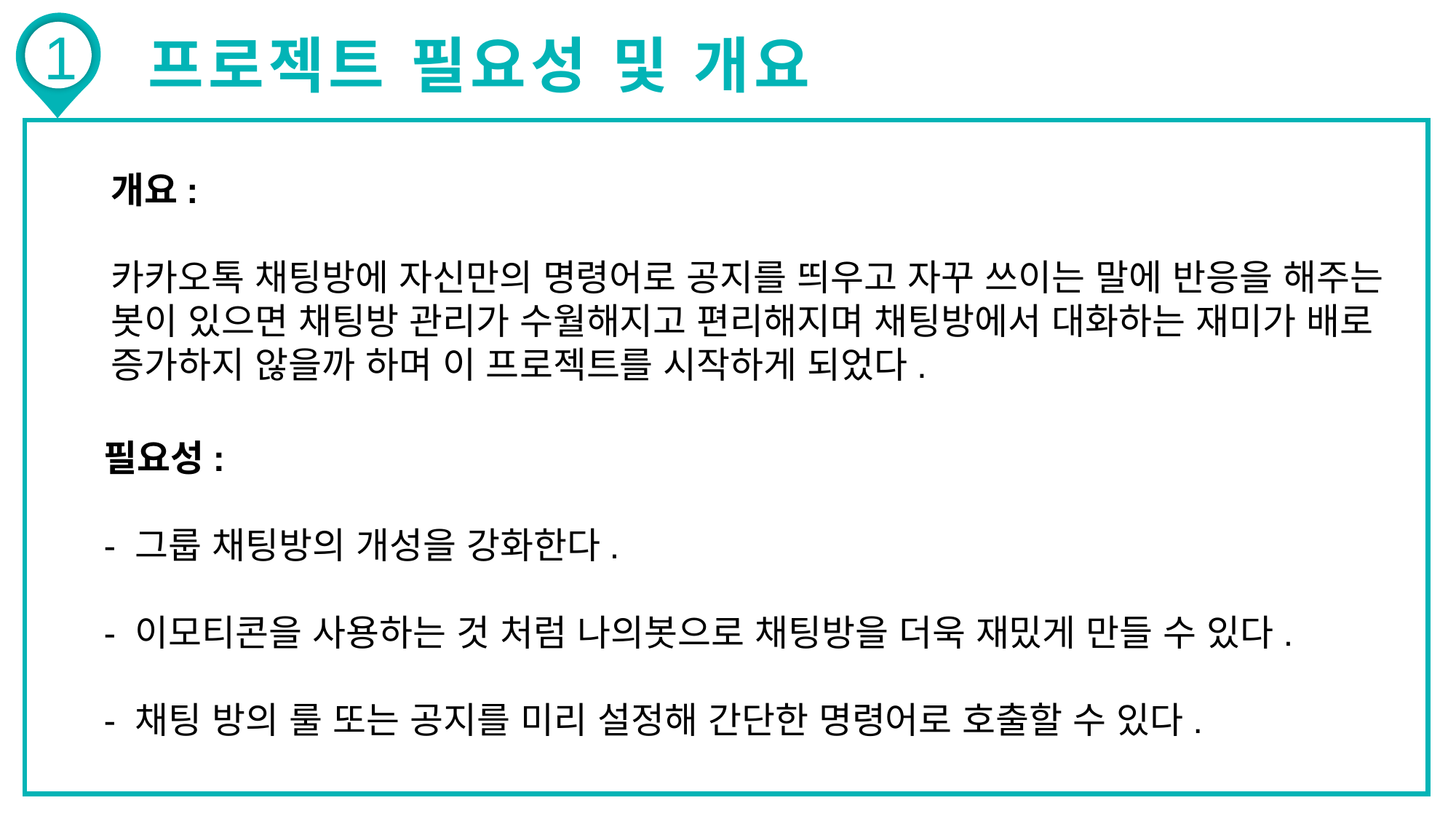

1
프로젝트 필요성 및 개요
개요:

카카오톡 채팅방에 자신만의 명령어로 공지를 띄우고 자꾸 쓰이는 말에 반응을 해주는 봇이 있으면 채팅방 관리가 수월해지고 편리해지며 채팅방에서 대화하는 재미가 배로 증가하지 않을까 하며 이 프로젝트를 시작하게 되었다.
필요성:

- 그룹 채팅방의 개성을 강화한다.

- 이모티콘을 사용하는 것 처럼 나의봇으로 채팅방을 더욱 재밌게 만들 수 있다.

- 채팅 방의 룰 또는 공지를 미리 설정해 간단한 명령어로 호출할 수 있다.